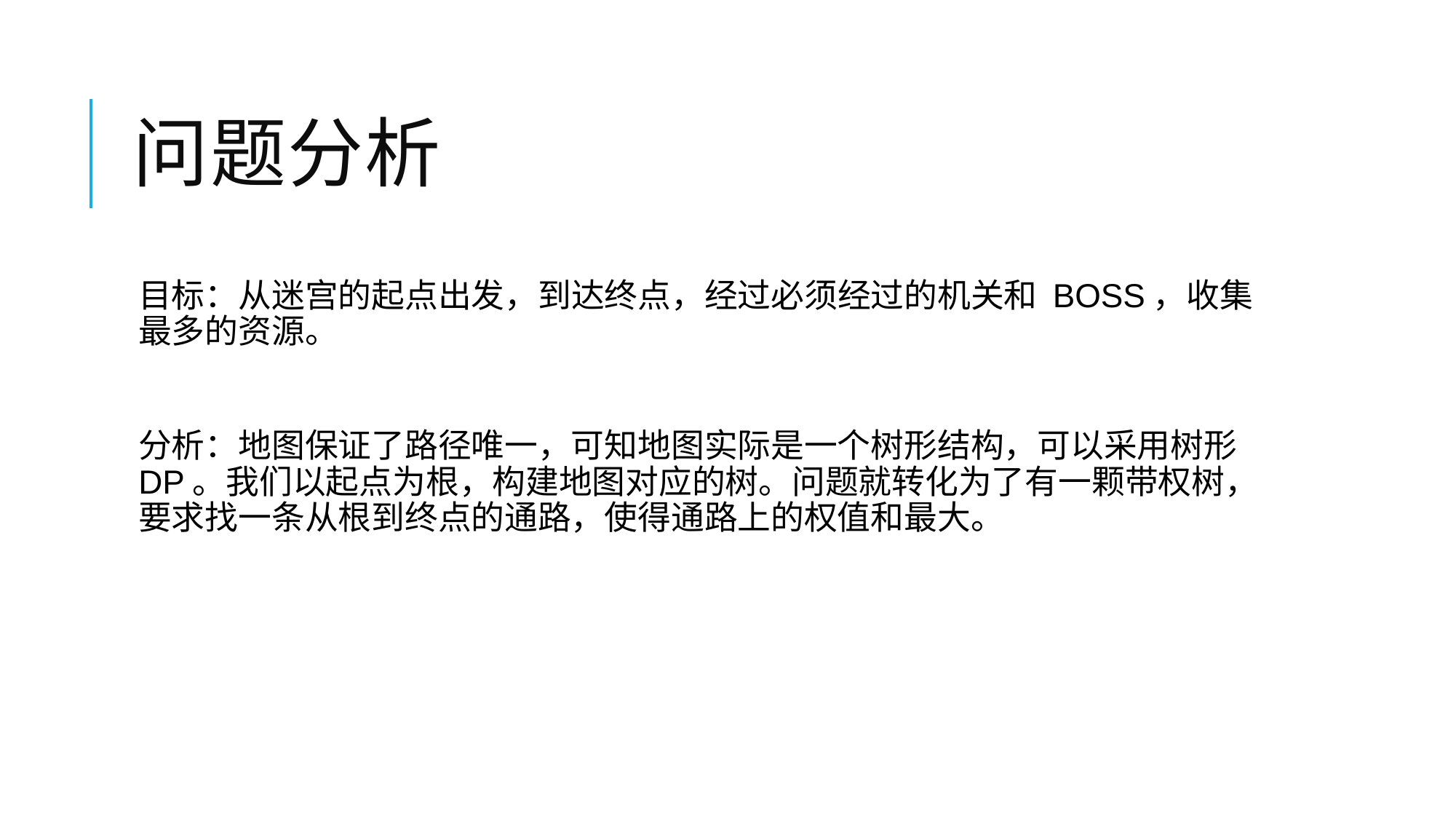

# 问题分析
目标：从迷宫的起点出发，到达终点，经过必须经过的机关和 BOSS，收集最多的资源。

分析：地图保证了路径唯一，可知地图实际是一个树形结构，可以采用树形 DP。我们以起点为根，构建地图对应的树。问题就转化为了有一颗带权树，要求找一条从根到终点的通路，使得通路上的权值和最大。